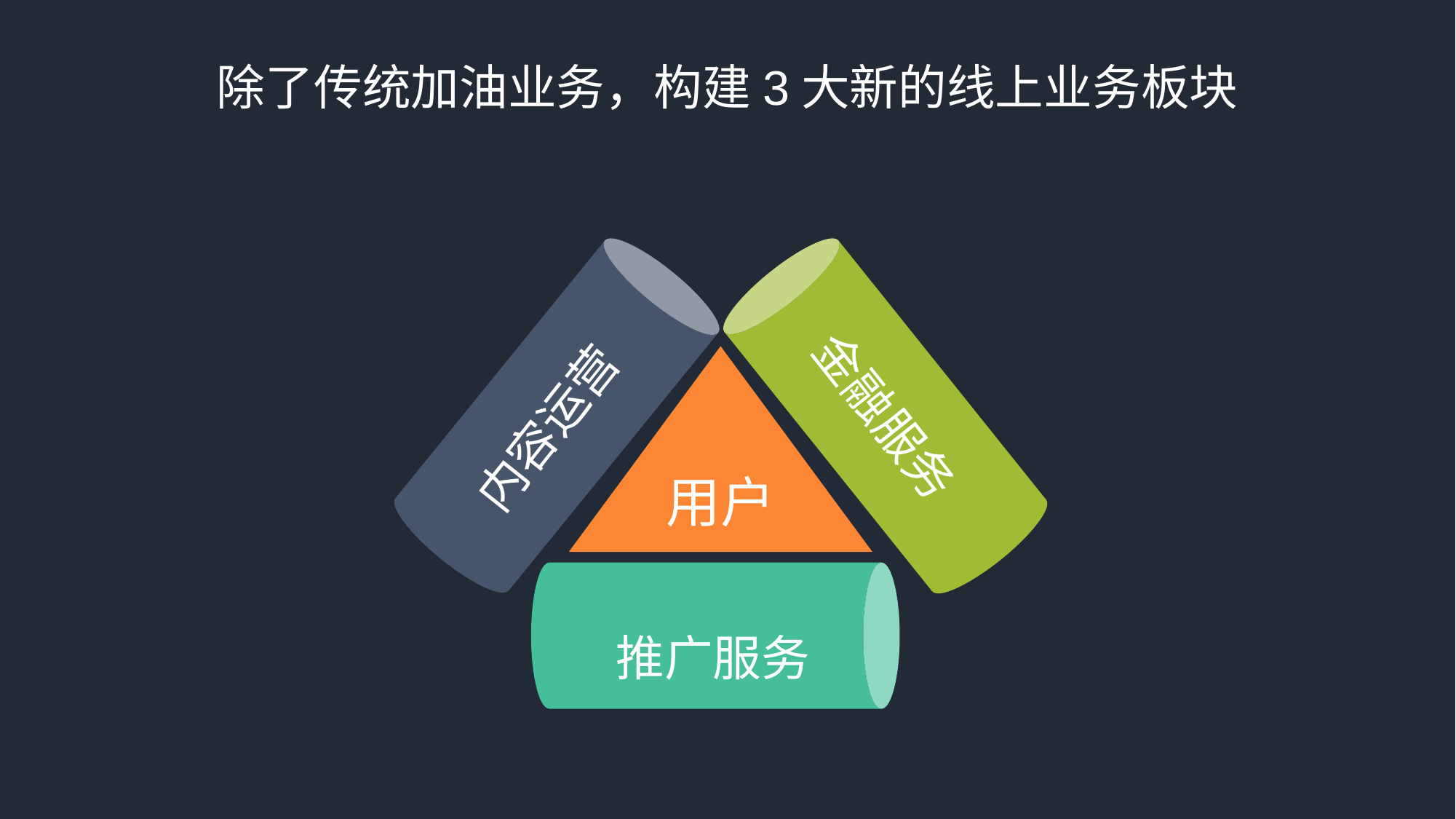

除了传统加油业务，构建3大新的线上业务板块

用户
金融服务
内容运营

推广服务